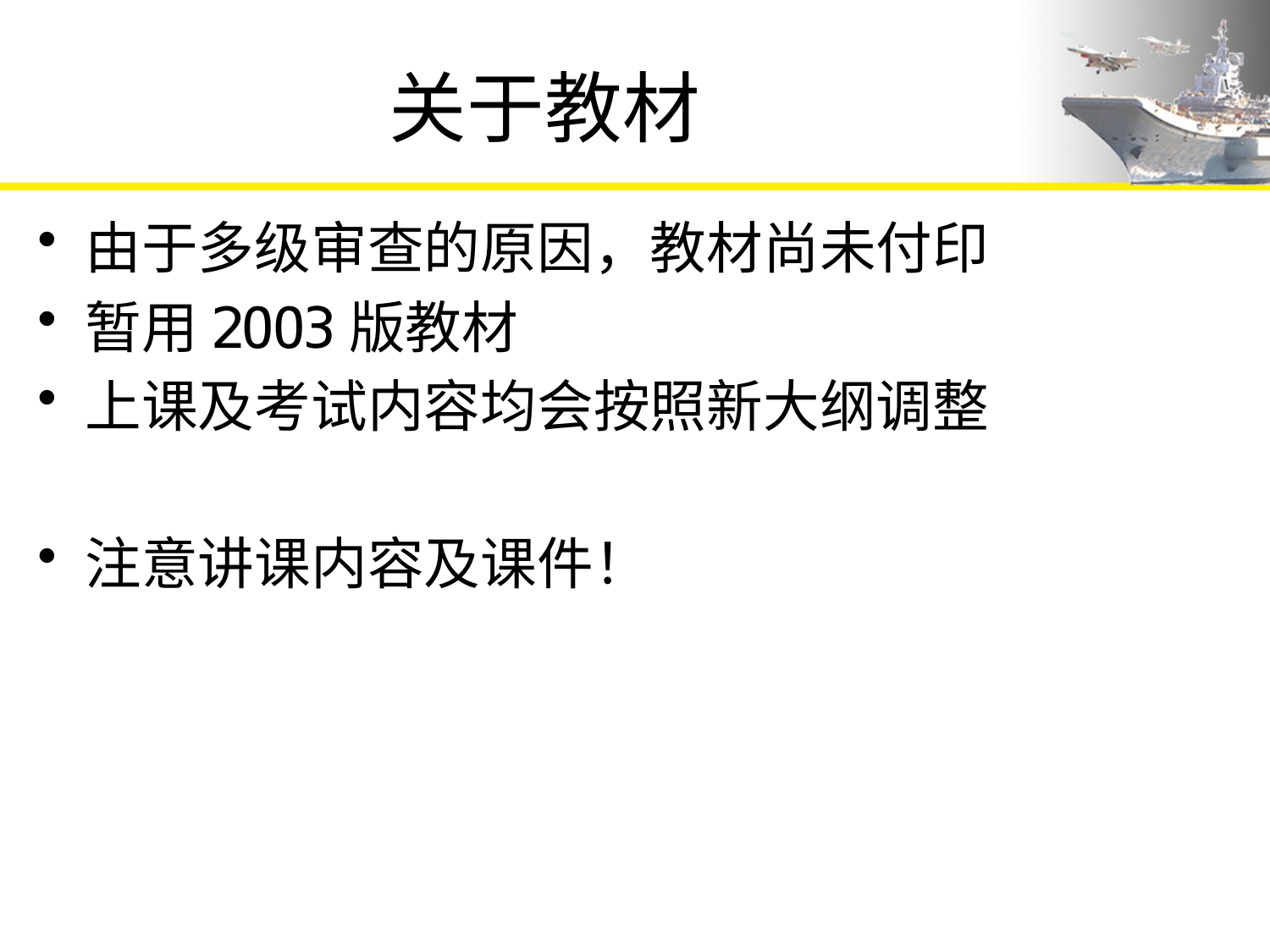

# 关于教材
由于多级审查的原因，教材尚未付印
暂用2003版教材
上课及考试内容均会按照新大纲调整

注意讲课内容及课件！